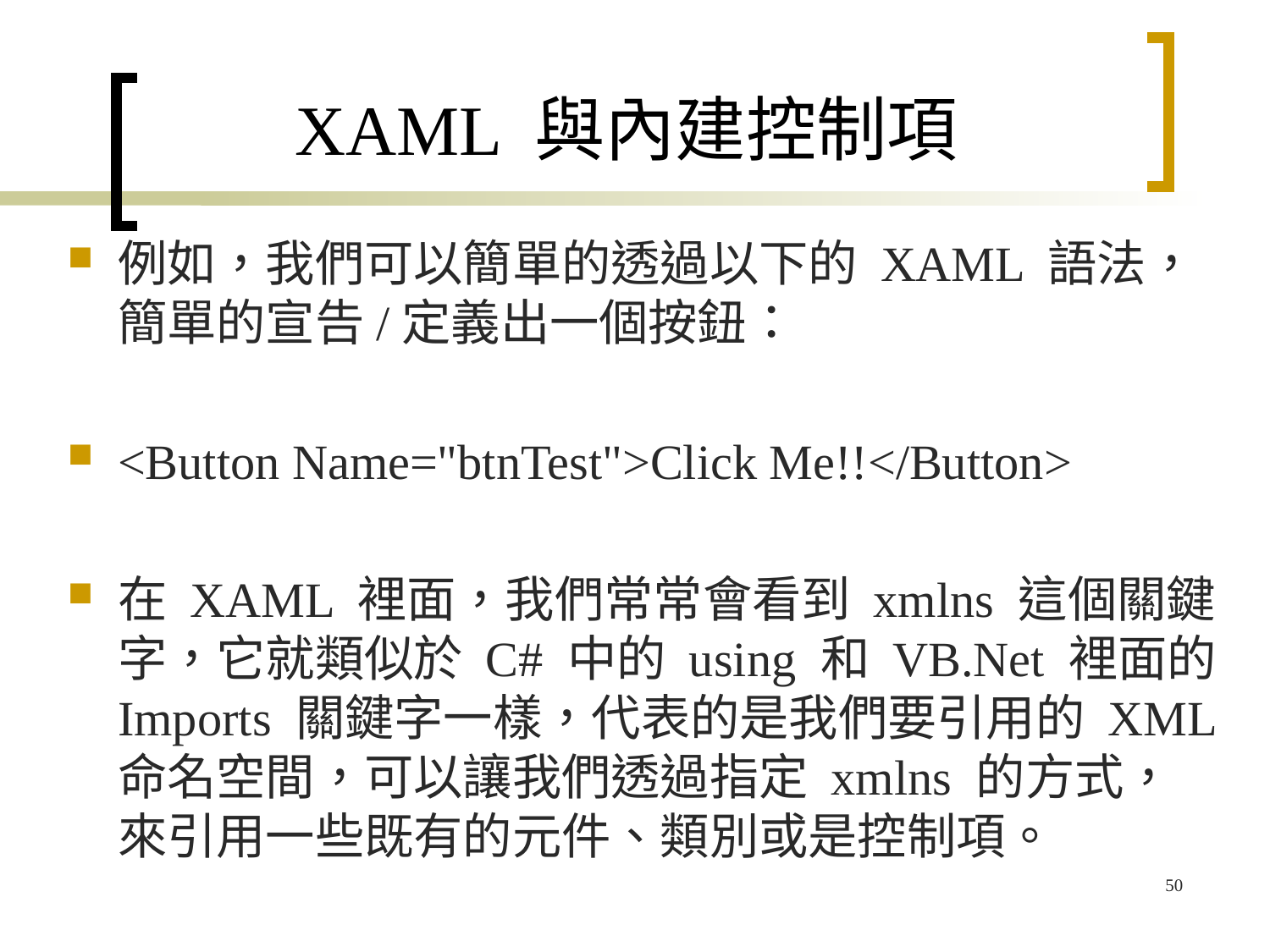

# XAML 與內建控制項
例如，我們可以簡單的透過以下的 XAML 語法，簡單的宣告/定義出一個按鈕：

<Button Name="btnTest">Click Me!!</Button>

在 XAML 裡面，我們常常會看到 xmlns 這個關鍵字，它就類似於 C# 中的 using 和 VB.Net 裡面的 Imports 關鍵字一樣，代表的是我們要引用的 XML 命名空間，可以讓我們透過指定 xmlns 的方式，來引用一些既有的元件、類別或是控制項。
50